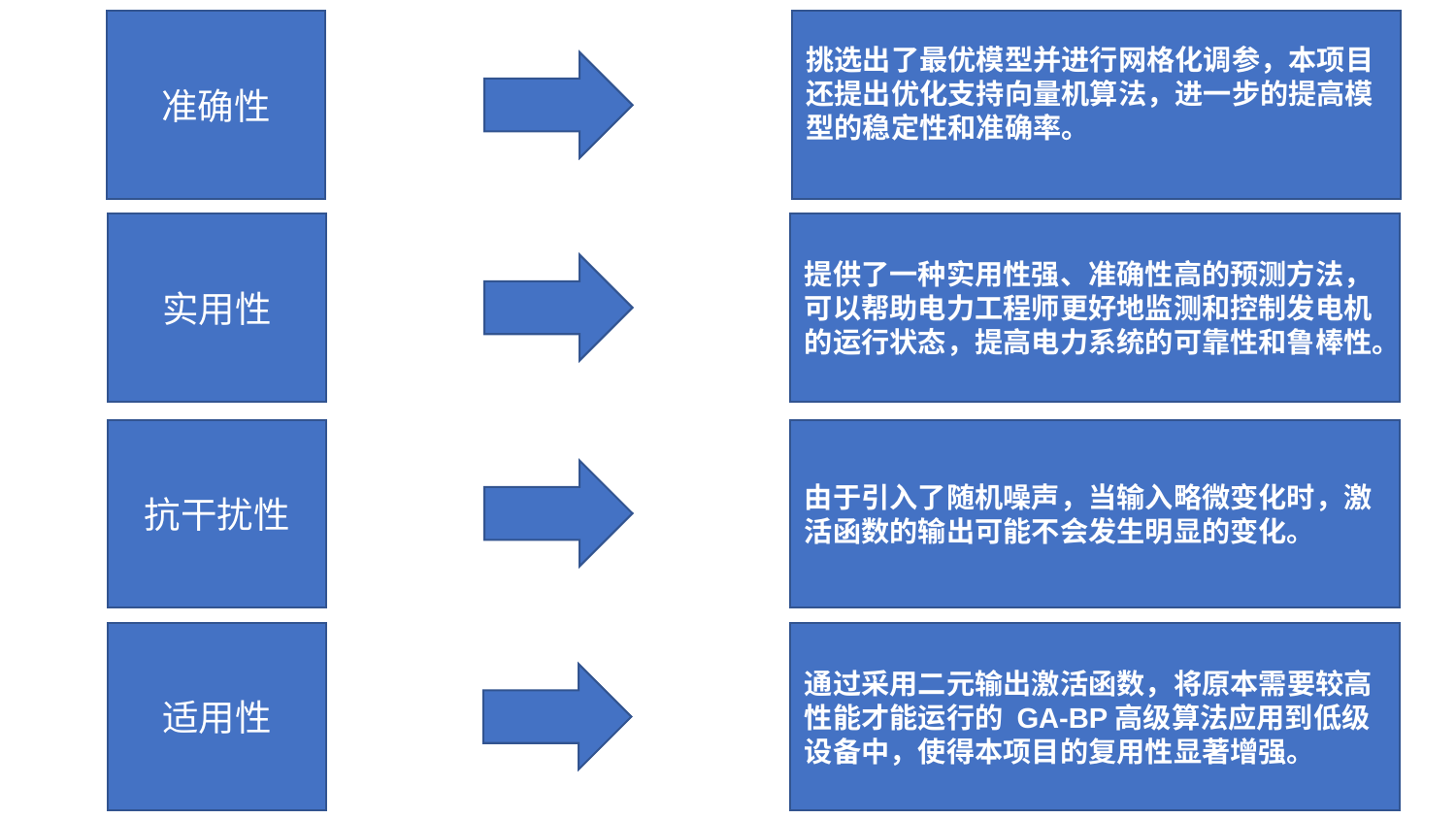

准确性
挑选出了最优模型并进行网格化调参，本项目还提出优化支持向量机算法，进一步的提高模型的稳定性和准确率。

实用性
提供了一种实用性强、准确性高的预测方法，可以帮助电力工程师更好地监测和控制发电机的运行状态，提高电力系统的可靠性和鲁棒性。

抗干扰性
由于引入了随机噪声，当输入略微变化时，激活函数的输出可能不会发生明显的变化。

适用性
通过采用二元输出激活函数，将原本需要较高性能才能运行的 GA-BP高级算法应用到低级设备中，使得本项目的复用性显著增强。